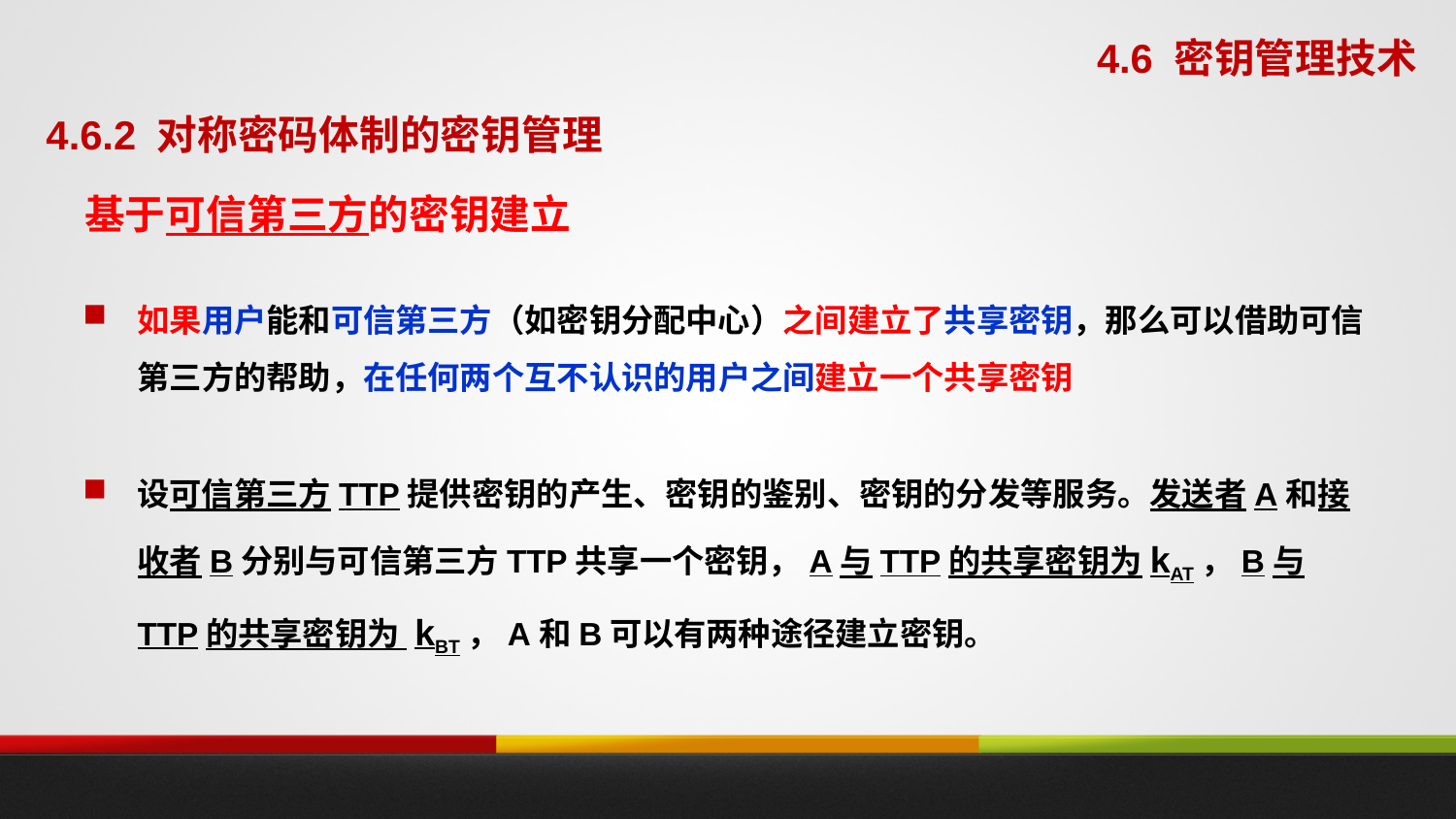

4.6 密钥管理技术
4.6.2 对称密码体制的密钥管理
基于可信第三方的密钥建立
如果用户能和可信第三方（如密钥分配中心）之间建立了共享密钥，那么可以借助可信第三方的帮助，在任何两个互不认识的用户之间建立一个共享密钥

设可信第三方TTP提供密钥的产生、密钥的鉴别、密钥的分发等服务。发送者A和接收者B分别与可信第三方TTP共享一个密钥，A与TTP的共享密钥为kAT，B与TTP的共享密钥为 kBT，A和B可以有两种途径建立密钥。